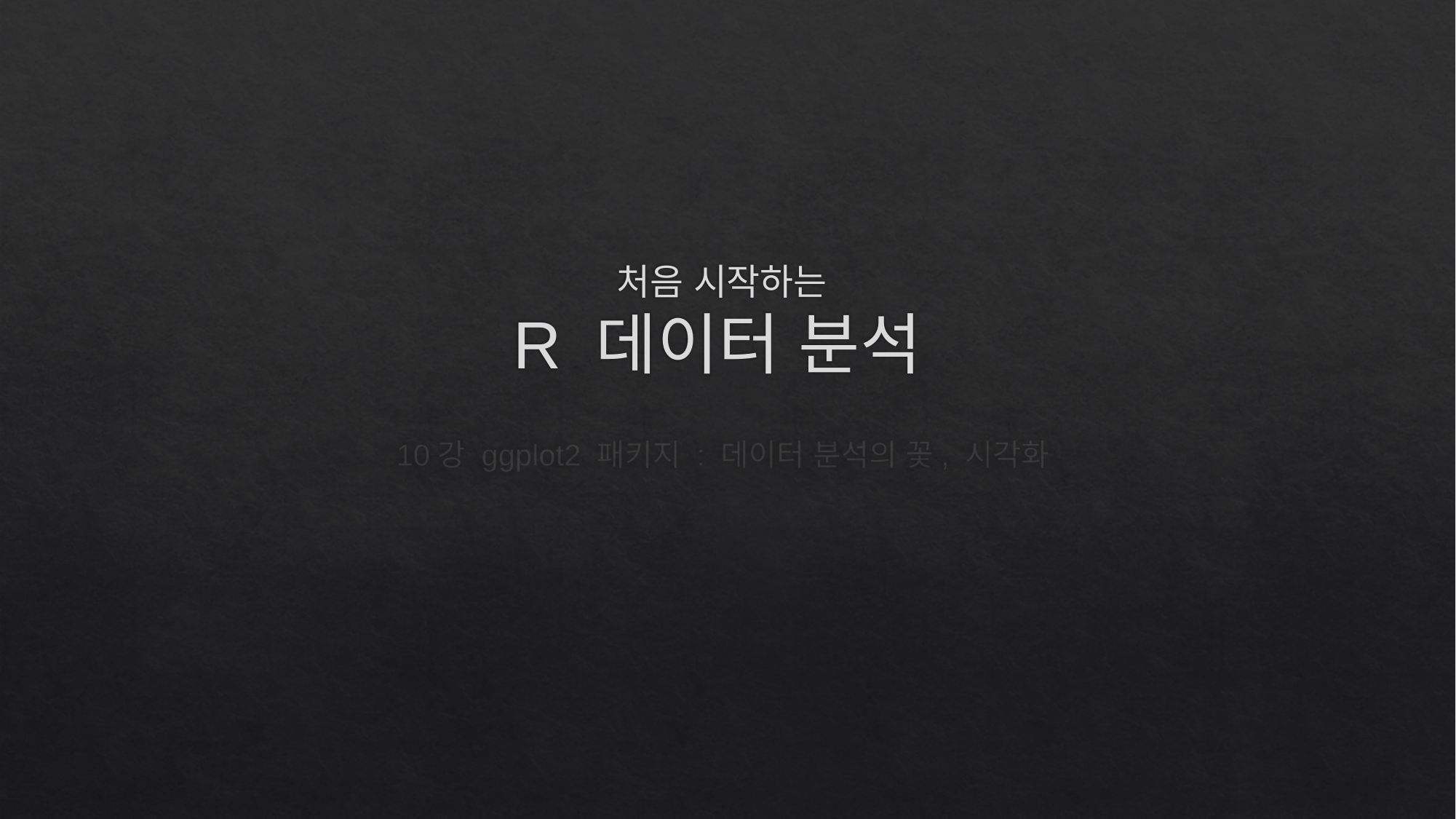

# 처음 시작하는 R 데이터 분석
10강 ggplot2 패키지 : 데이터 분석의 꽃, 시각화